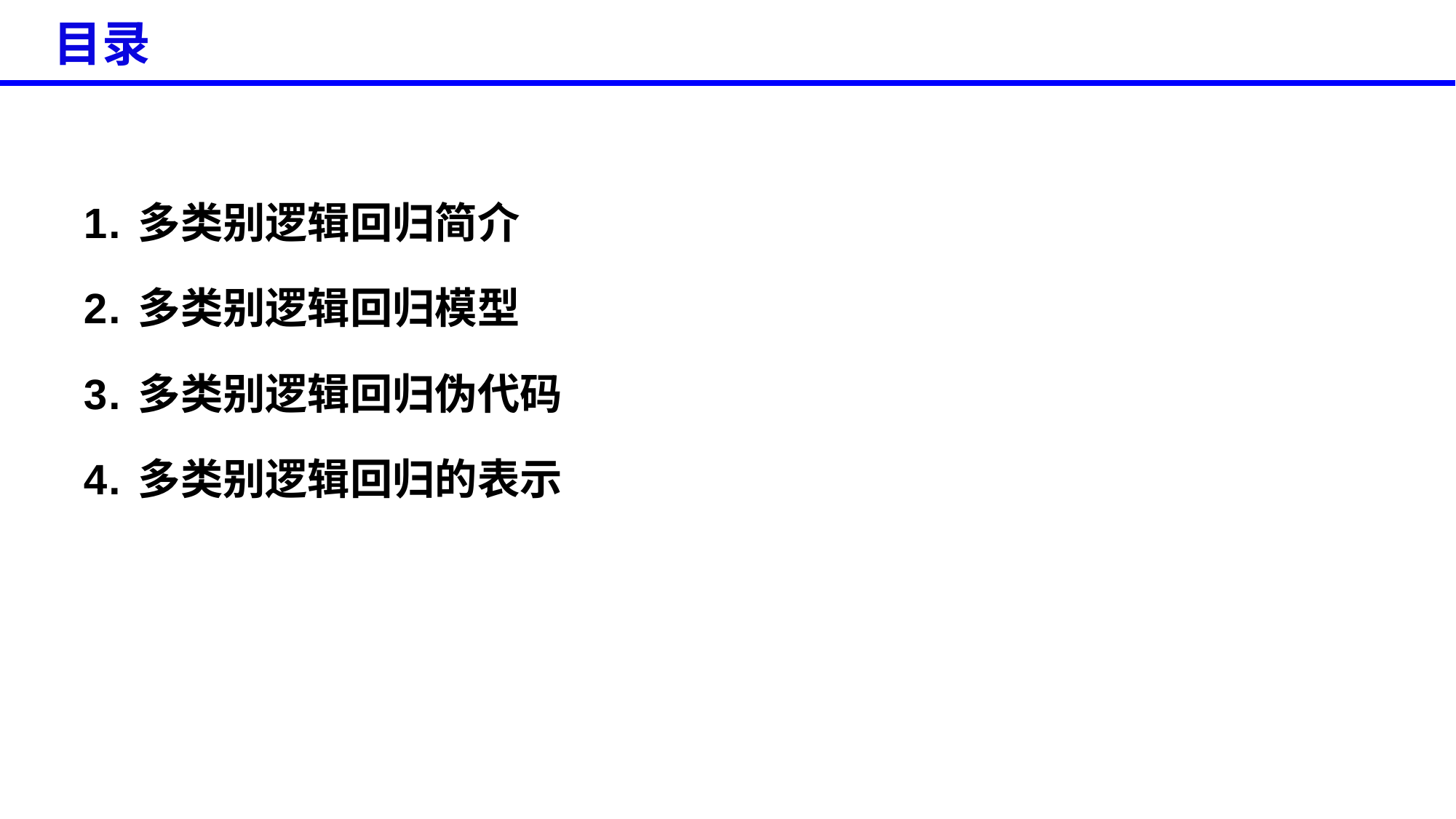

目录
多类别逻辑回归简介
多类别逻辑回归模型
多类别逻辑回归伪代码
多类别逻辑回归的表示